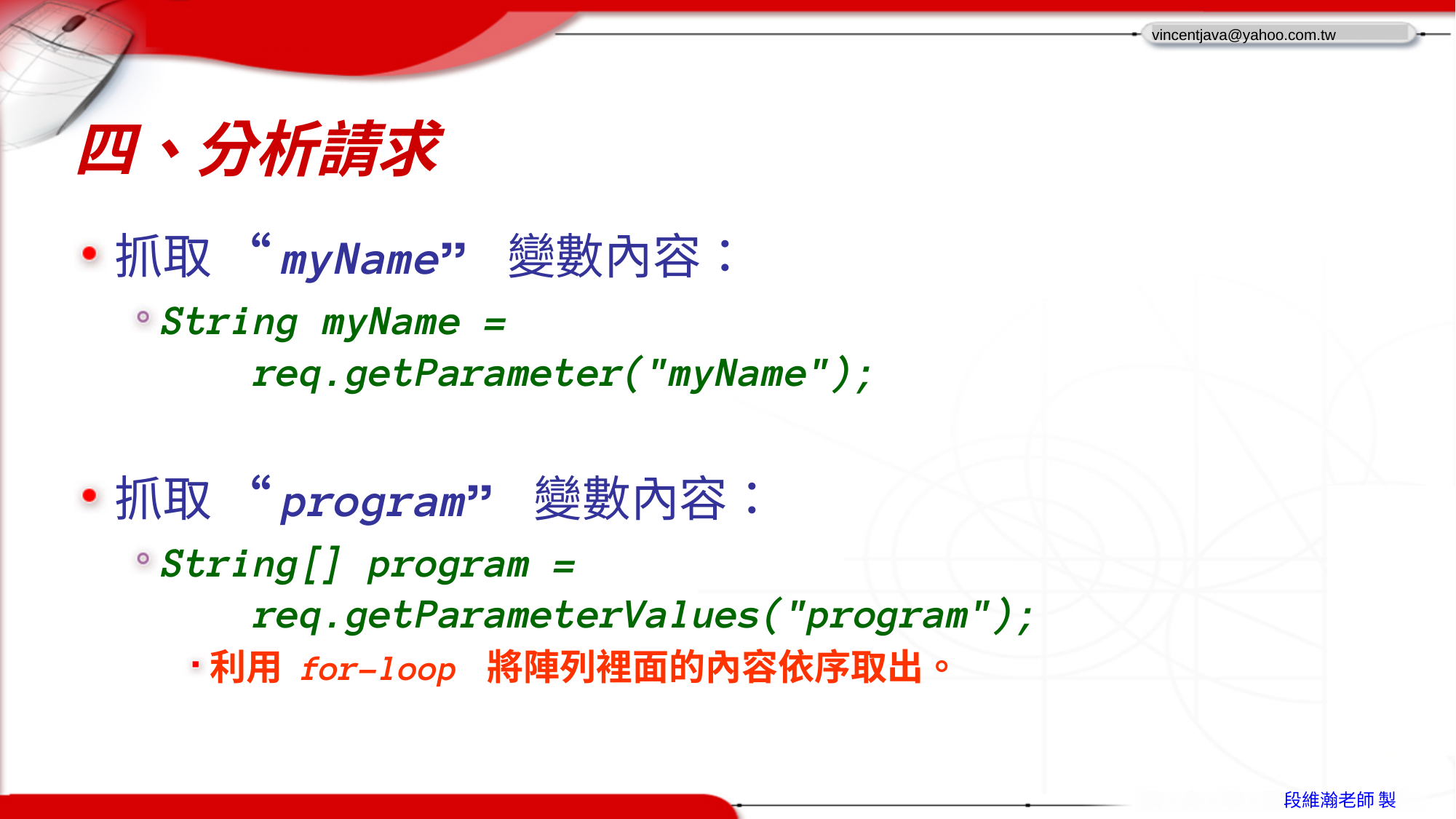

# 四、分析請求
抓取 “myName” 變數內容：
String myName =
    req.getParameter("myName");

抓取 “program” 變數內容：
String[] program =
    req.getParameterValues("program");
利用 for-loop 將陣列裡面的內容依序取出。